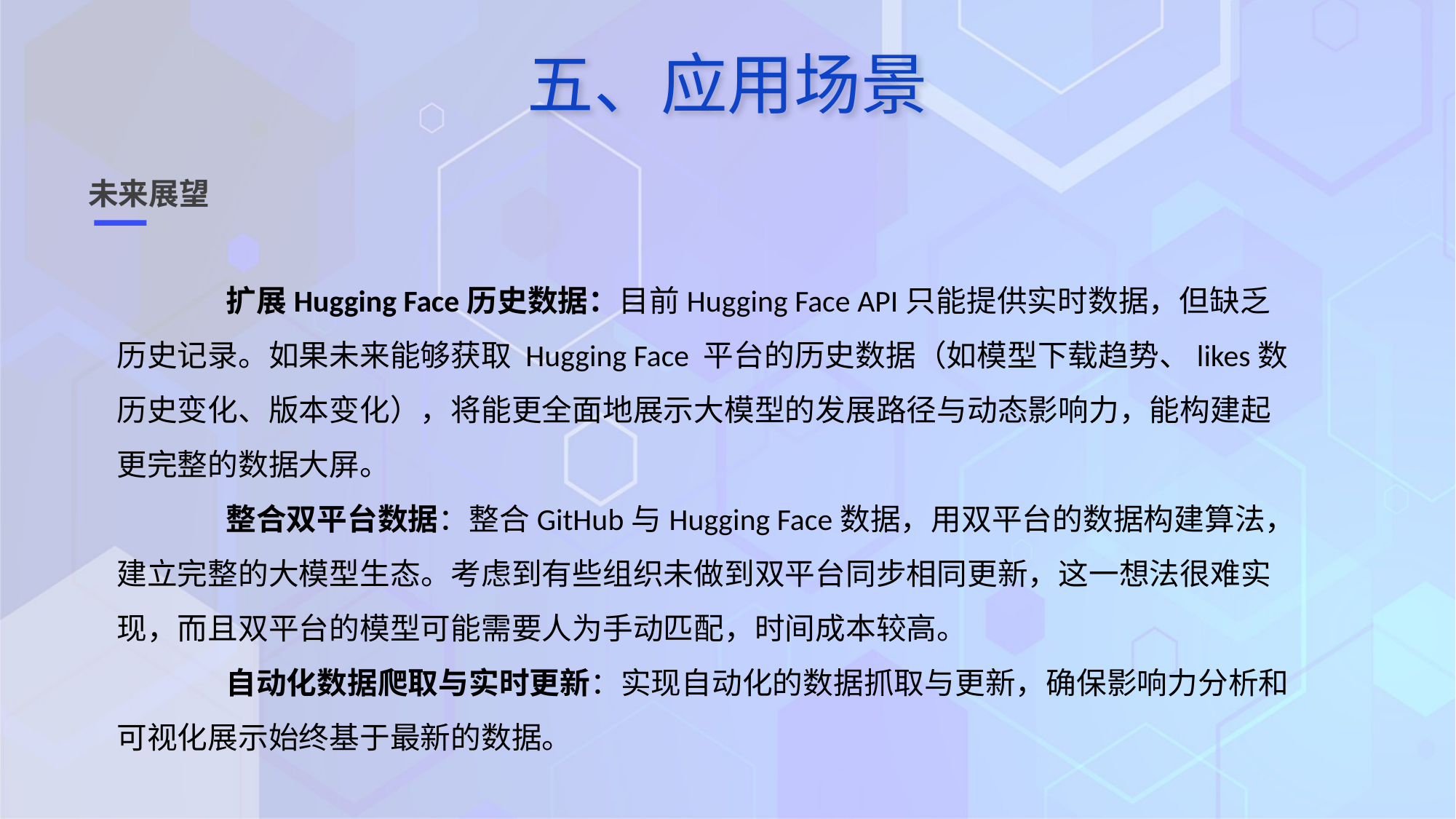

五、应用场景
未来展望

	扩展Hugging Face历史数据：目前Hugging Face API只能提供实时数据，但缺乏历史记录。如果未来能够获取 Hugging Face 平台的历史数据（如模型下载趋势、likes数历史变化、版本变化），将能更全面地展示大模型的发展路径与动态影响力，能构建起更完整的数据大屏。
	整合双平台数据：整合GitHub与Hugging Face数据，用双平台的数据构建算法，建立完整的大模型生态。考虑到有些组织未做到双平台同步相同更新，这一想法很难实现，而且双平台的模型可能需要人为手动匹配，时间成本较高。
	自动化数据爬取与实时更新：实现自动化的数据抓取与更新，确保影响力分析和可视化展示始终基于最新的数据。